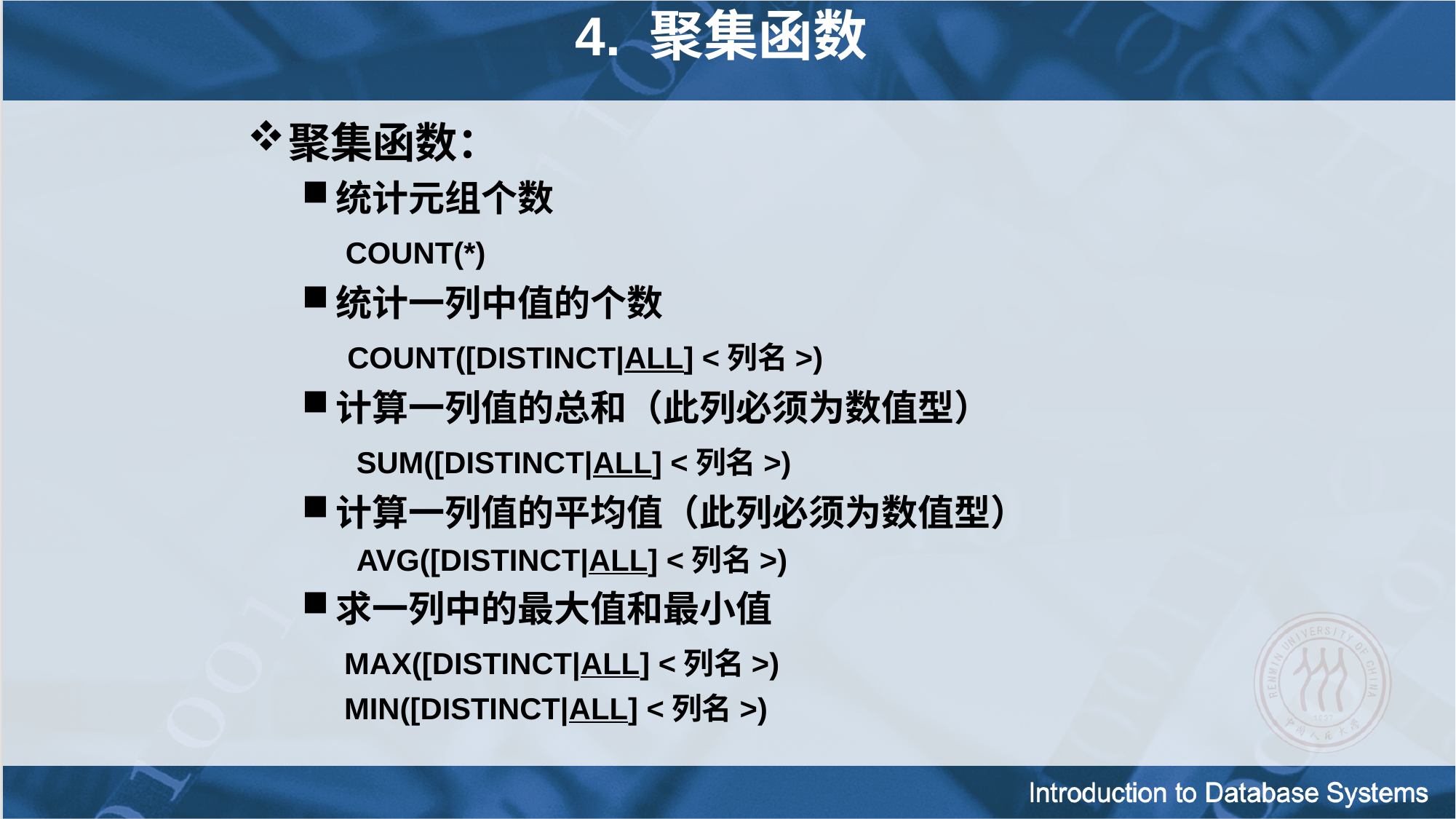

4. 聚集函数
聚集函数：
统计元组个数
     COUNT(*)
统计一列中值的个数
     COUNT([DISTINCT|ALL] <列名>)
计算一列值的总和（此列必须为数值型）
SUM([DISTINCT|ALL] <列名>)
计算一列值的平均值（此列必须为数值型）
AVG([DISTINCT|ALL] <列名>)
求一列中的最大值和最小值
 	 MAX([DISTINCT|ALL] <列名>)
	 MIN([DISTINCT|ALL] <列名>)